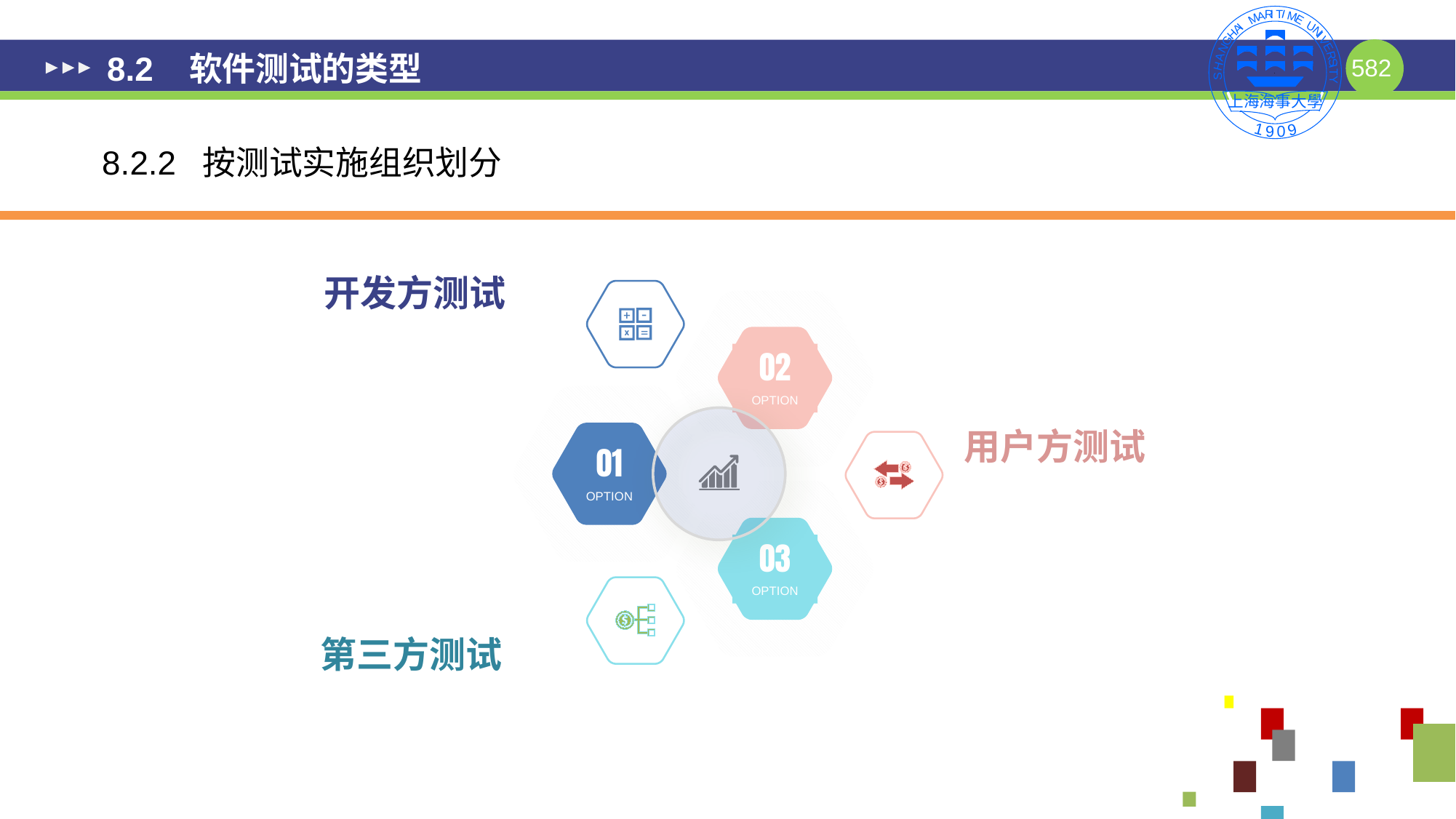

# 8.2   软件测试的类型
8.2.2  按测试实施组织划分

开发方测试

02
OPTION

用户方测试

01
OPTION

03
OPTION

第三方测试

582